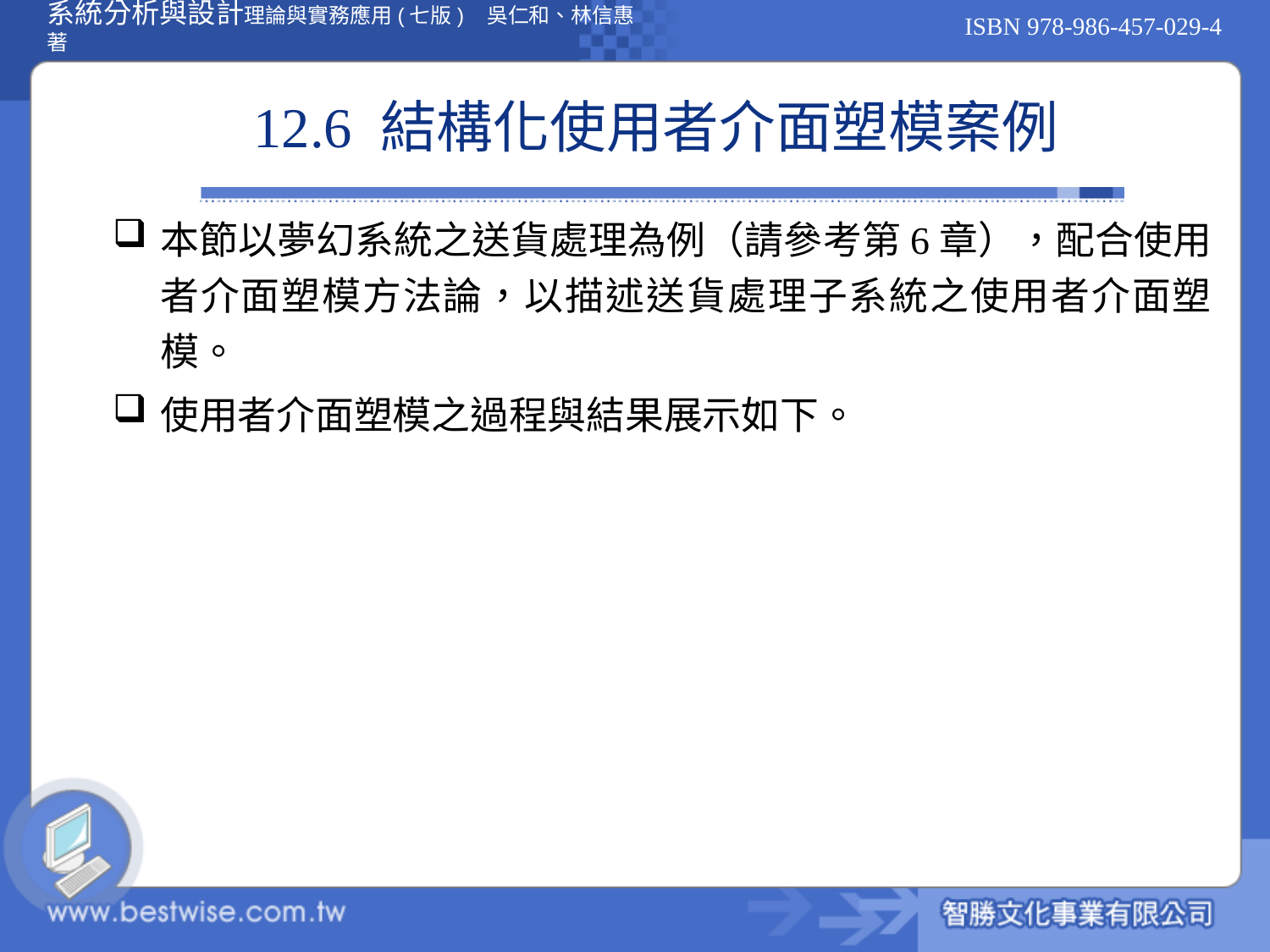

# 12.6 結構化使用者介面塑模案例
本節以夢幻系統之送貨處理為例（請參考第6章），配合使用者介面塑模方法論，以描述送貨處理子系統之使用者介面塑模。
使用者介面塑模之過程與結果展示如下。